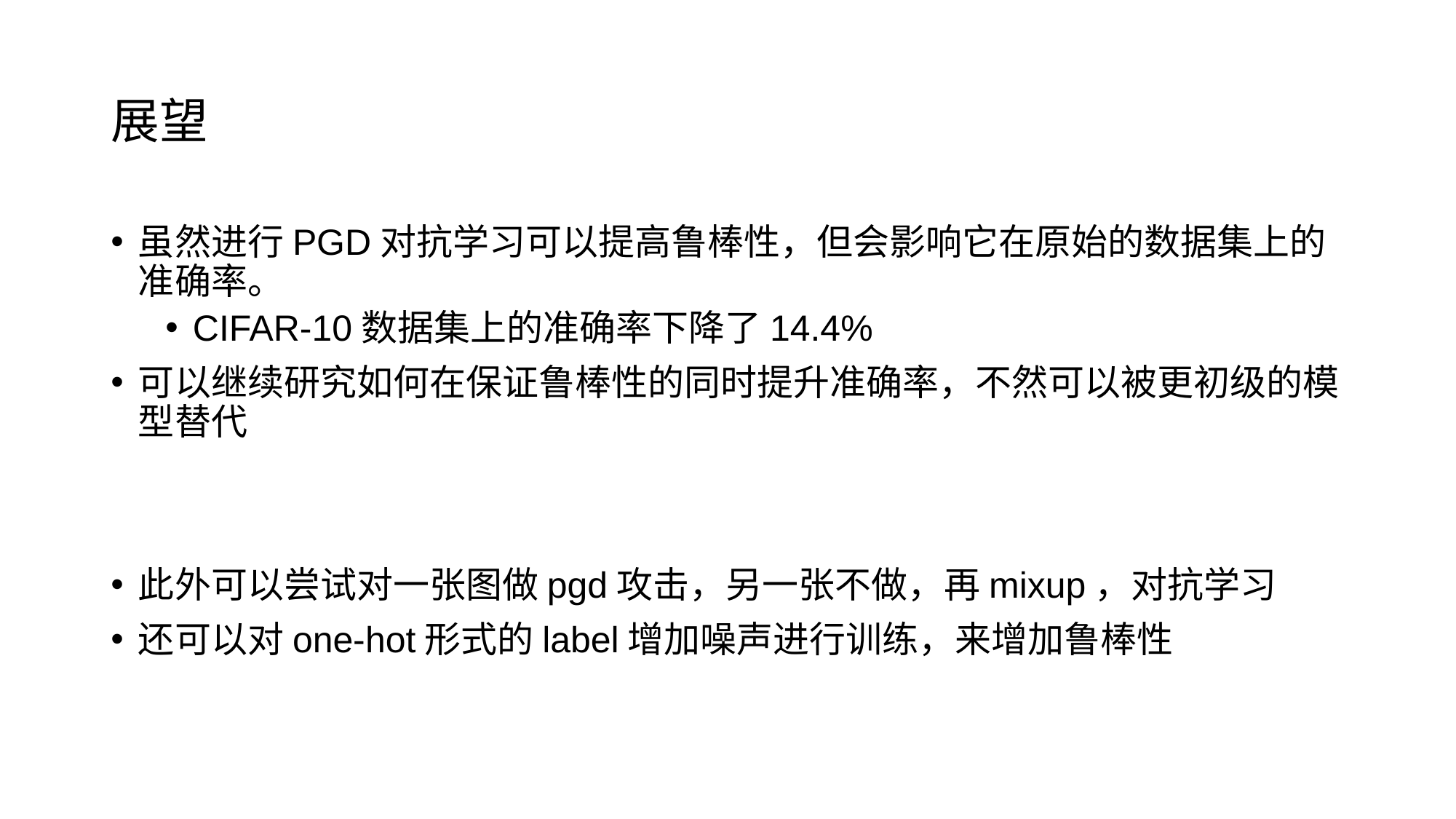

# 展望
虽然进行PGD对抗学习可以提高鲁棒性，但会影响它在原始的数据集上的准确率。
CIFAR-10数据集上的准确率下降了14.4%
可以继续研究如何在保证鲁棒性的同时提升准确率，不然可以被更初级的模型替代

此外可以尝试对一张图做pgd攻击，另一张不做，再mixup，对抗学习
还可以对one-hot形式的label增加噪声进行训练，来增加鲁棒性